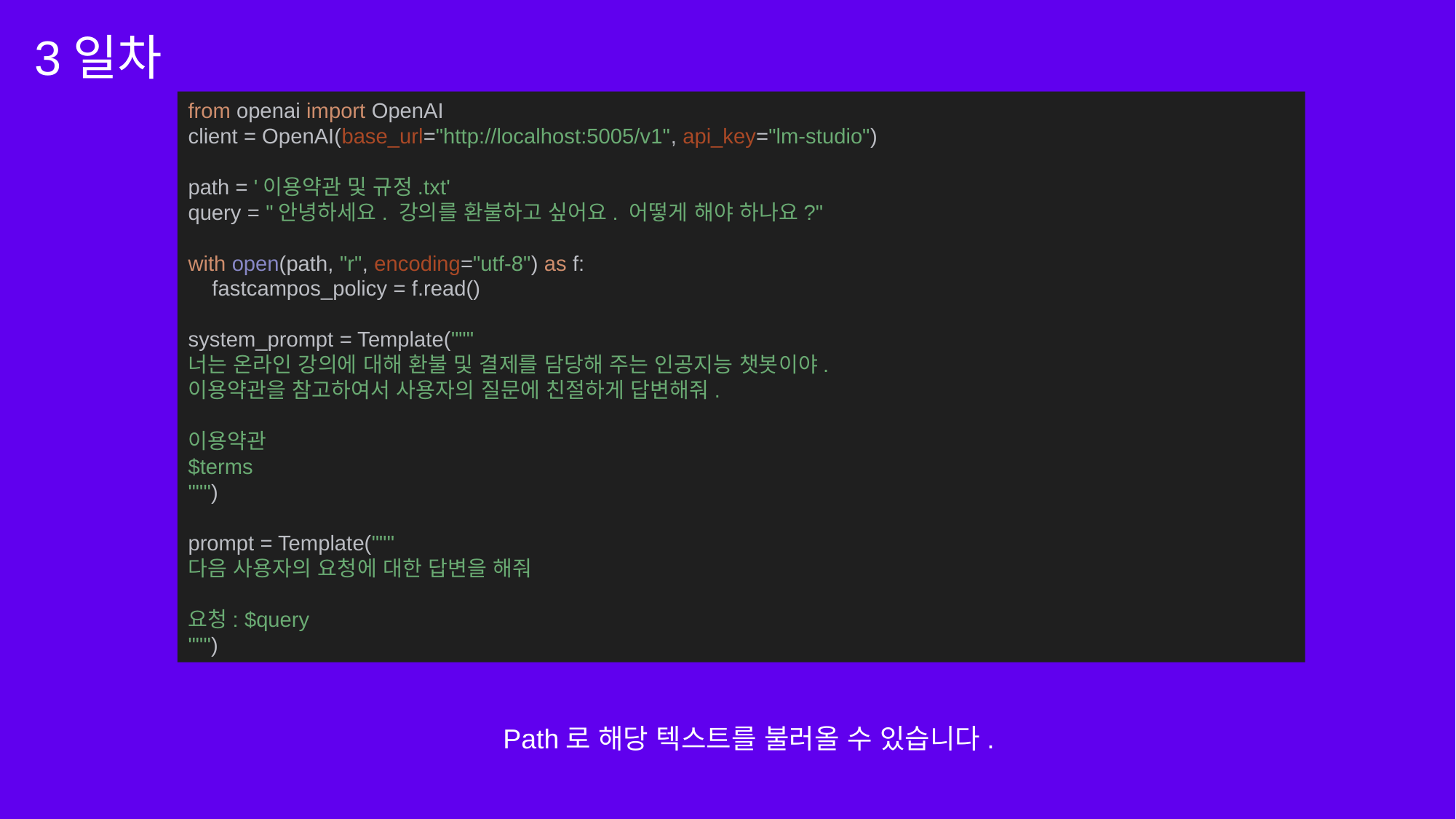

3일차
from openai import OpenAI
client = OpenAI(base_url="http://localhost:5005/v1", api_key="lm-studio")
path = '이용약관 및 규정.txt'
query = "안녕하세요. 강의를 환불하고 싶어요. 어떻게 해야 하나요?"
with open(path, "r", encoding="utf-8") as f:
    fastcampos_policy = f.read()
system_prompt = Template("""
너는 온라인 강의에 대해 환불 및 결제를 담당해 주는 인공지능 챗봇이야.
이용약관을 참고하여서 사용자의 질문에 친절하게 답변해줘.
이용약관
$terms
""")
prompt = Template("""
다음 사용자의 요청에 대한 답변을 해줘
요청: $query
""")
Path로 해당 텍스트를 불러올 수 있습니다.